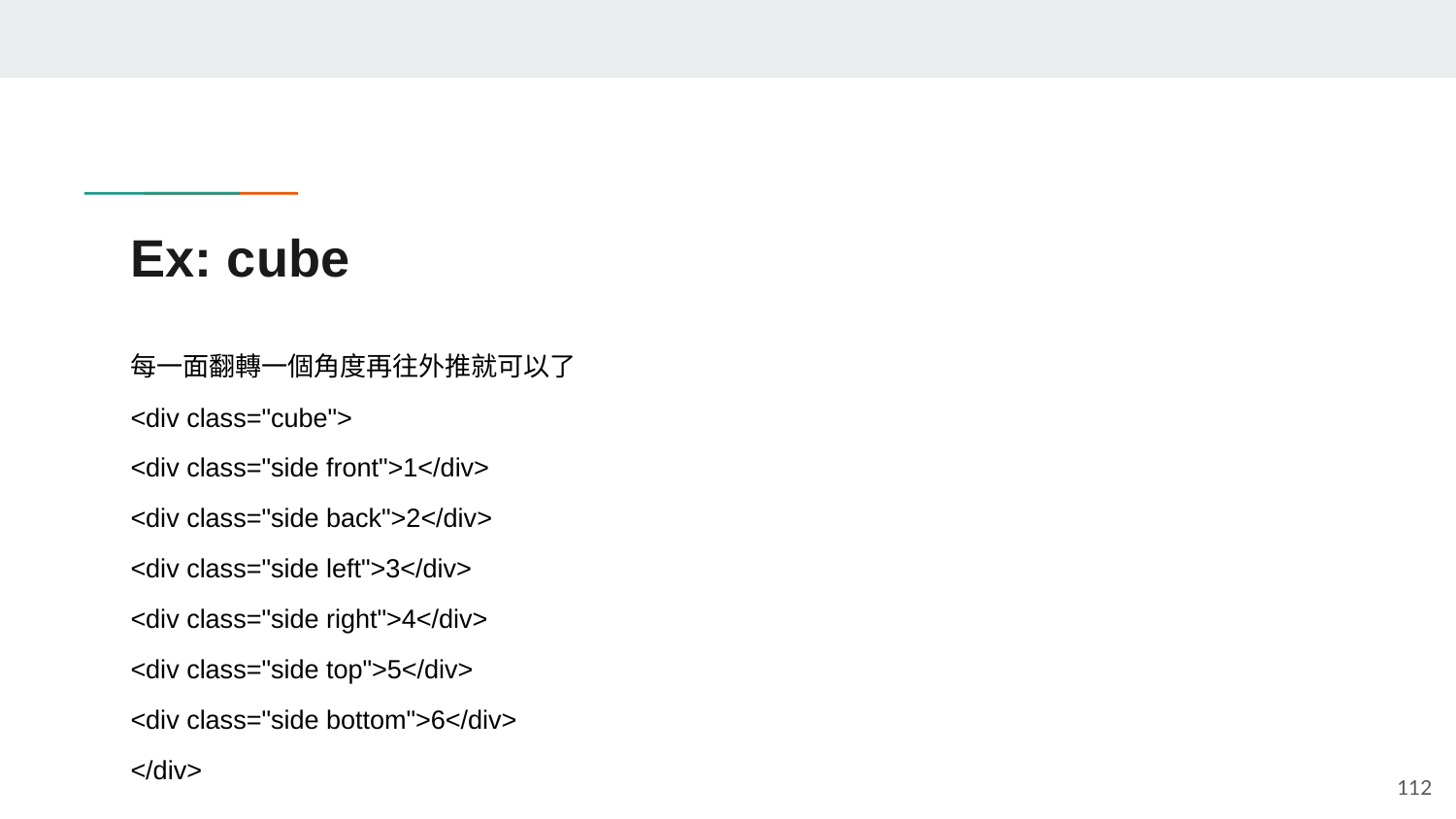

# Ex: cube
每一面翻轉一個角度再往外推就可以了
<div class="cube">
<div class="side front">1</div>
<div class="side back">2</div>
<div class="side left">3</div>
<div class="side right">4</div>
<div class="side top">5</div>
<div class="side bottom">6</div>
</div>

112